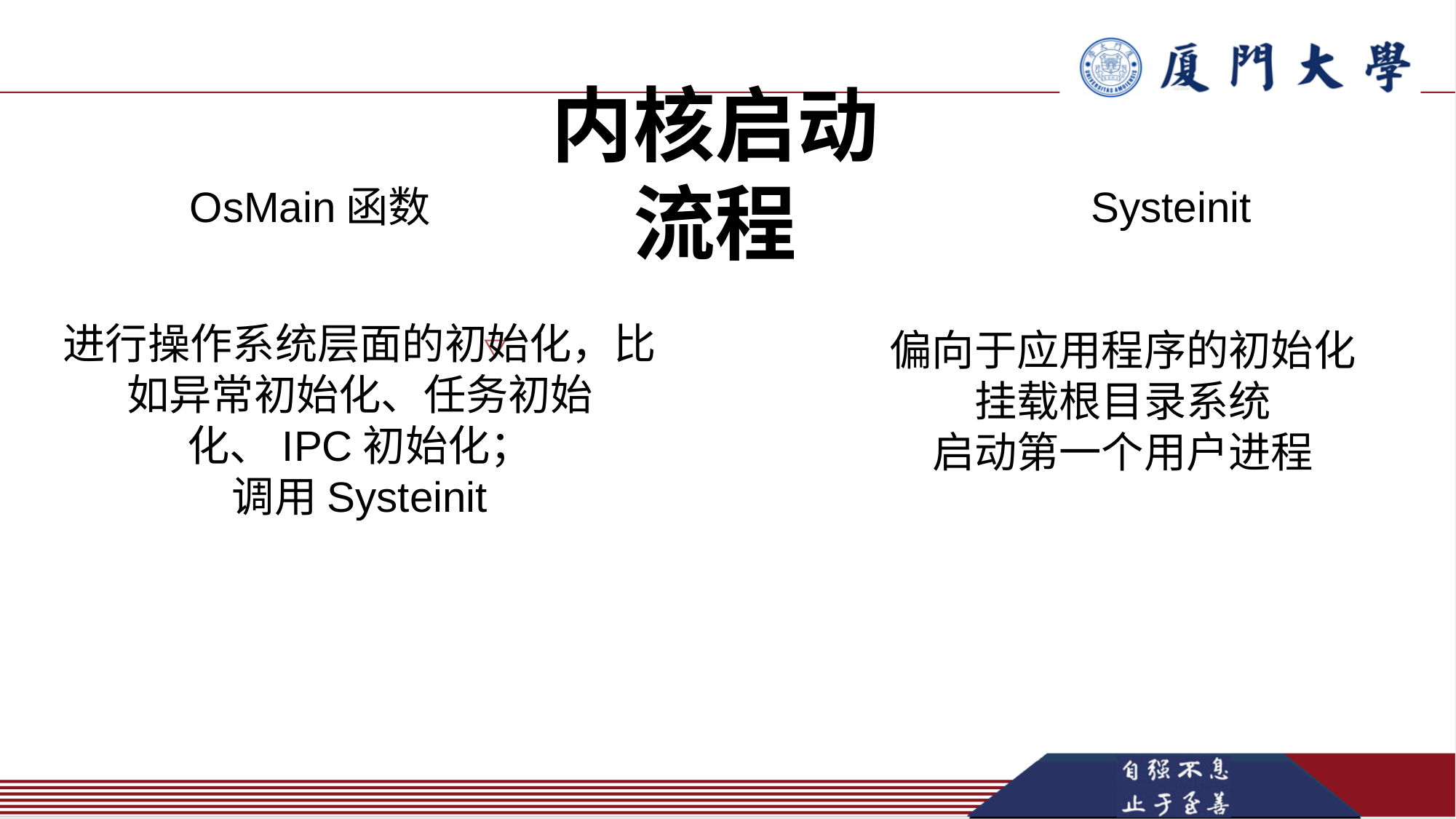

内核启动
流程
OsMain函数
Systeinit
进行操作系统层面的初始化，比如异常初始化、任务初始化、IPC初始化；
调用Systeinit
偏向于应用程序的初始化
挂载根目录系统
启动第一个用户进程